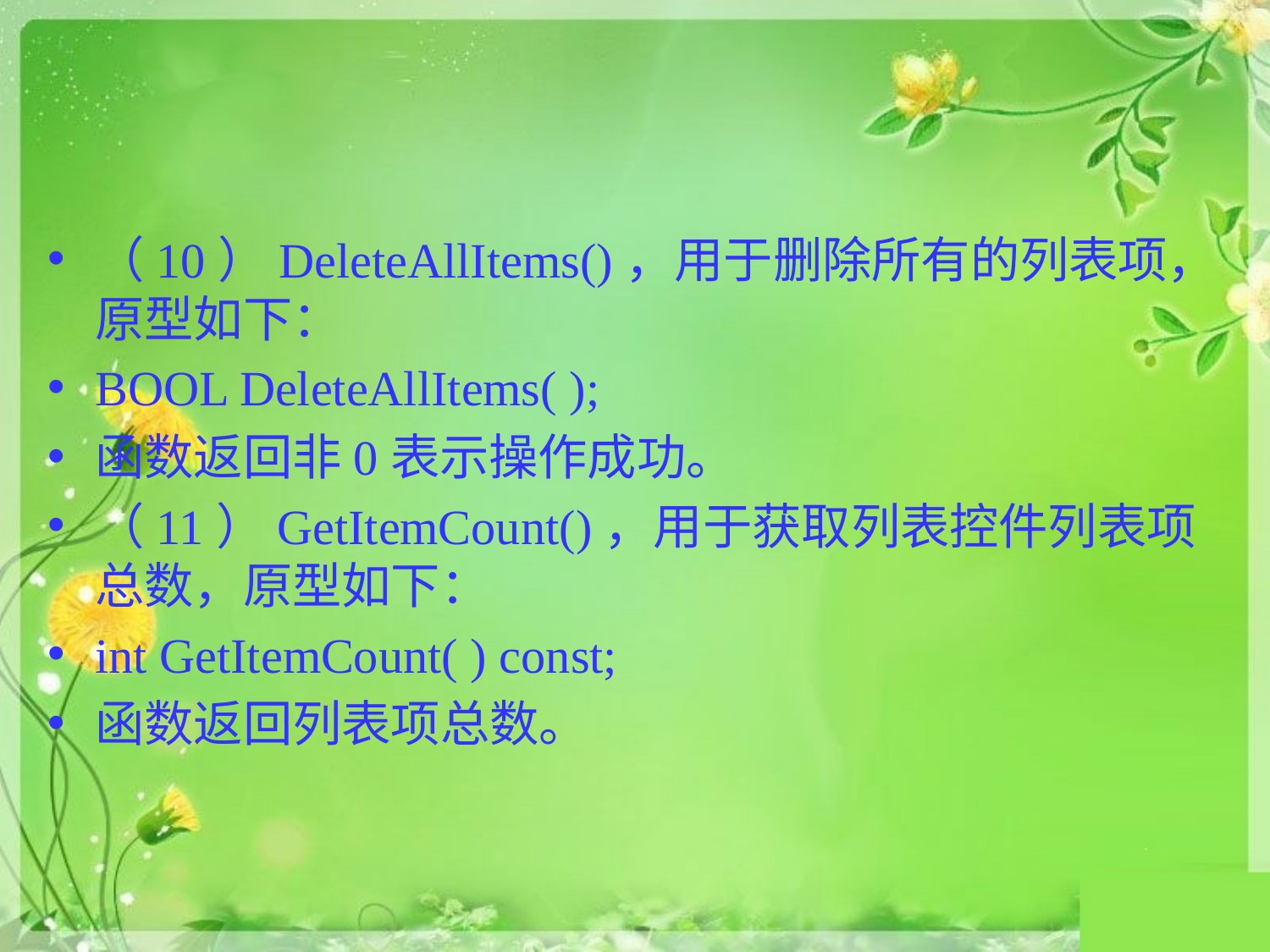

#
（10）DeleteAllItems()，用于删除所有的列表项，原型如下：
BOOL DeleteAllItems( );
函数返回非0表示操作成功。
（11）GetItemCount()，用于获取列表控件列表项总数，原型如下：
int GetItemCount( ) const;
函数返回列表项总数。